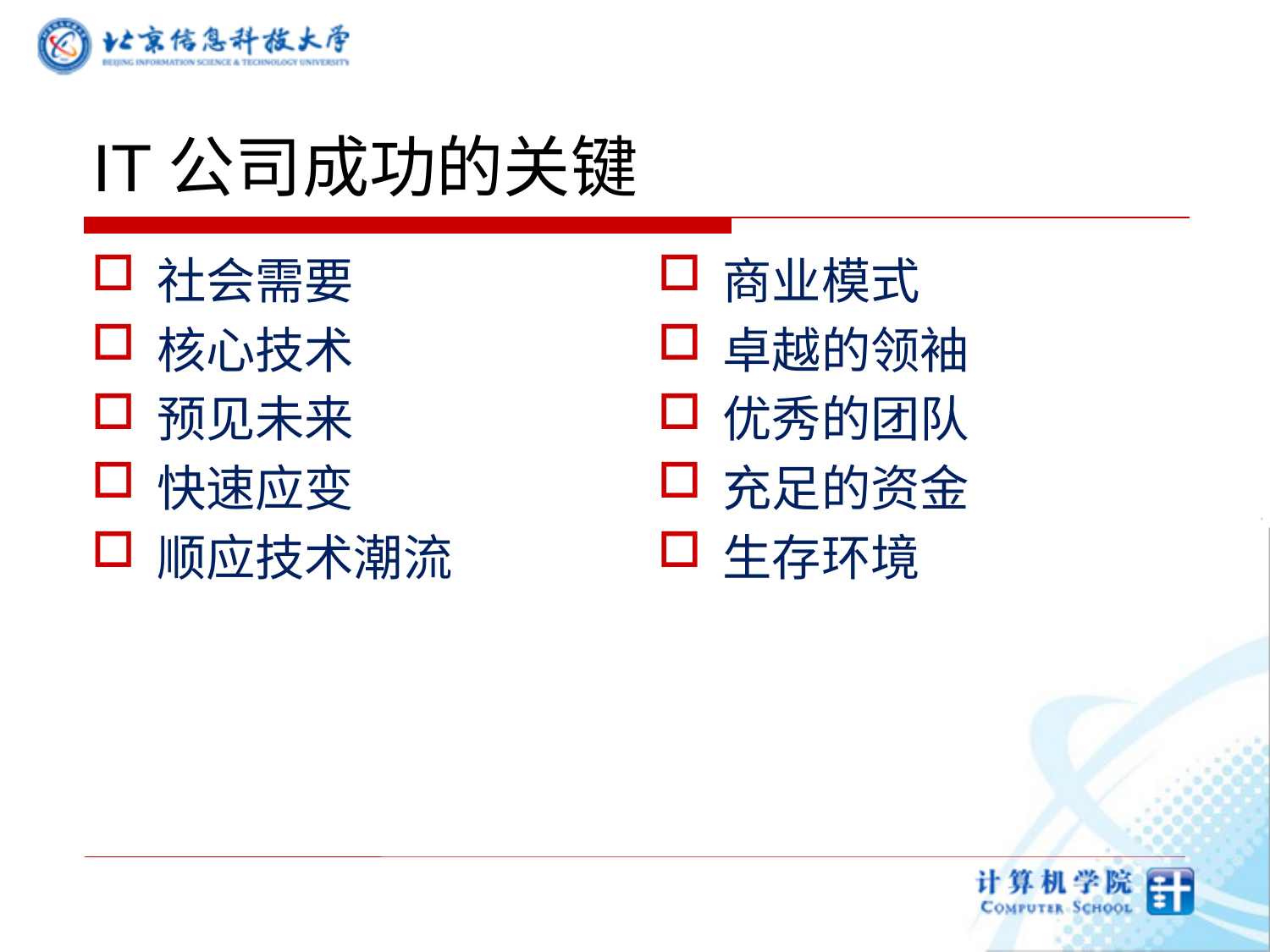

# IT公司成功的关键
社会需要
核心技术
预见未来
快速应变
顺应技术潮流

商业模式
卓越的领袖
优秀的团队
充足的资金
生存环境